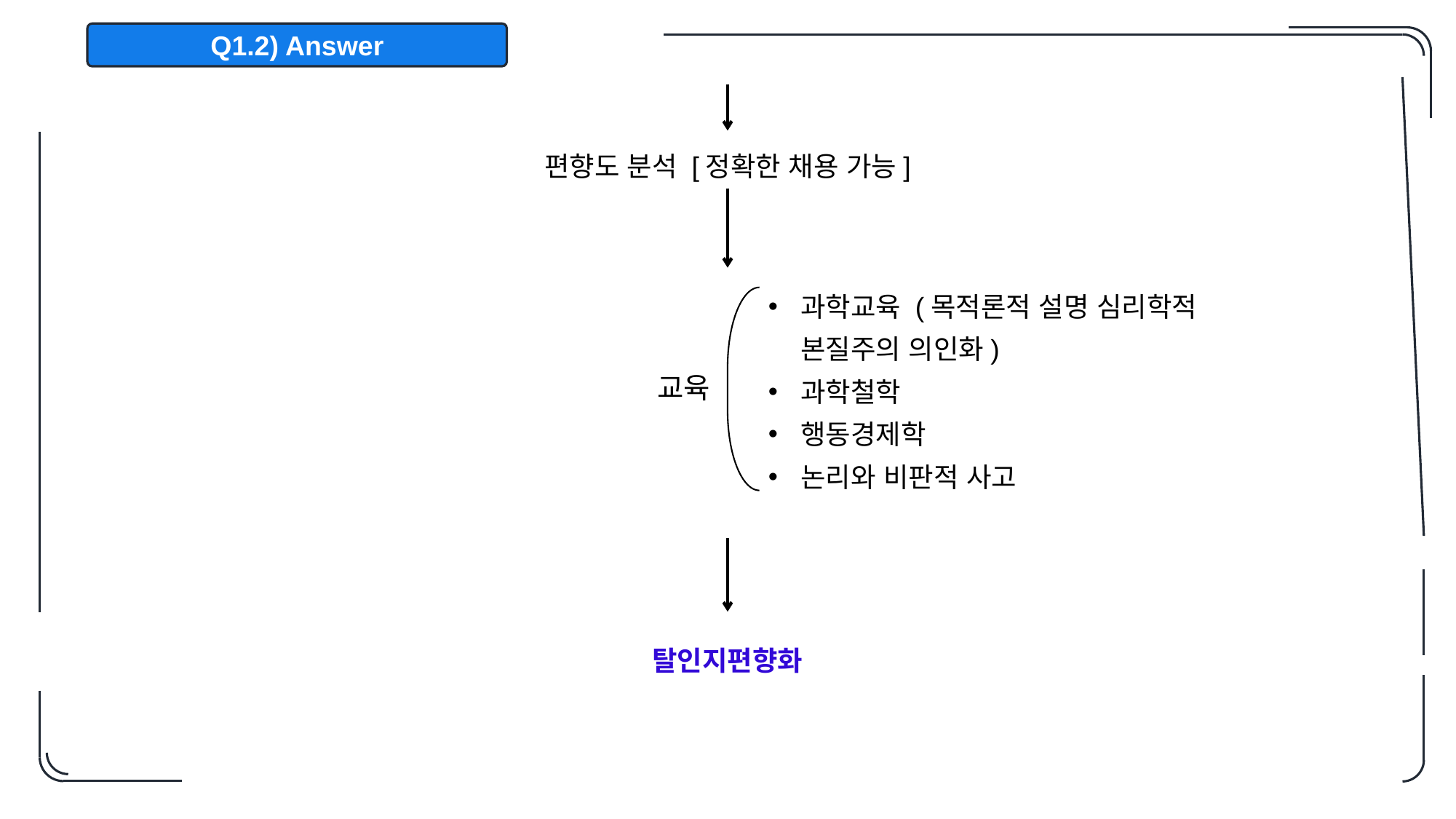

Q1.2) Answer

편향도 분석 [정확한 채용 가능]
과학교육 (목적론적 설명 심리학적 본질주의 의인화)
과학철학
행동경제학
논리와 비판적 사고

교육

탈인지편향화